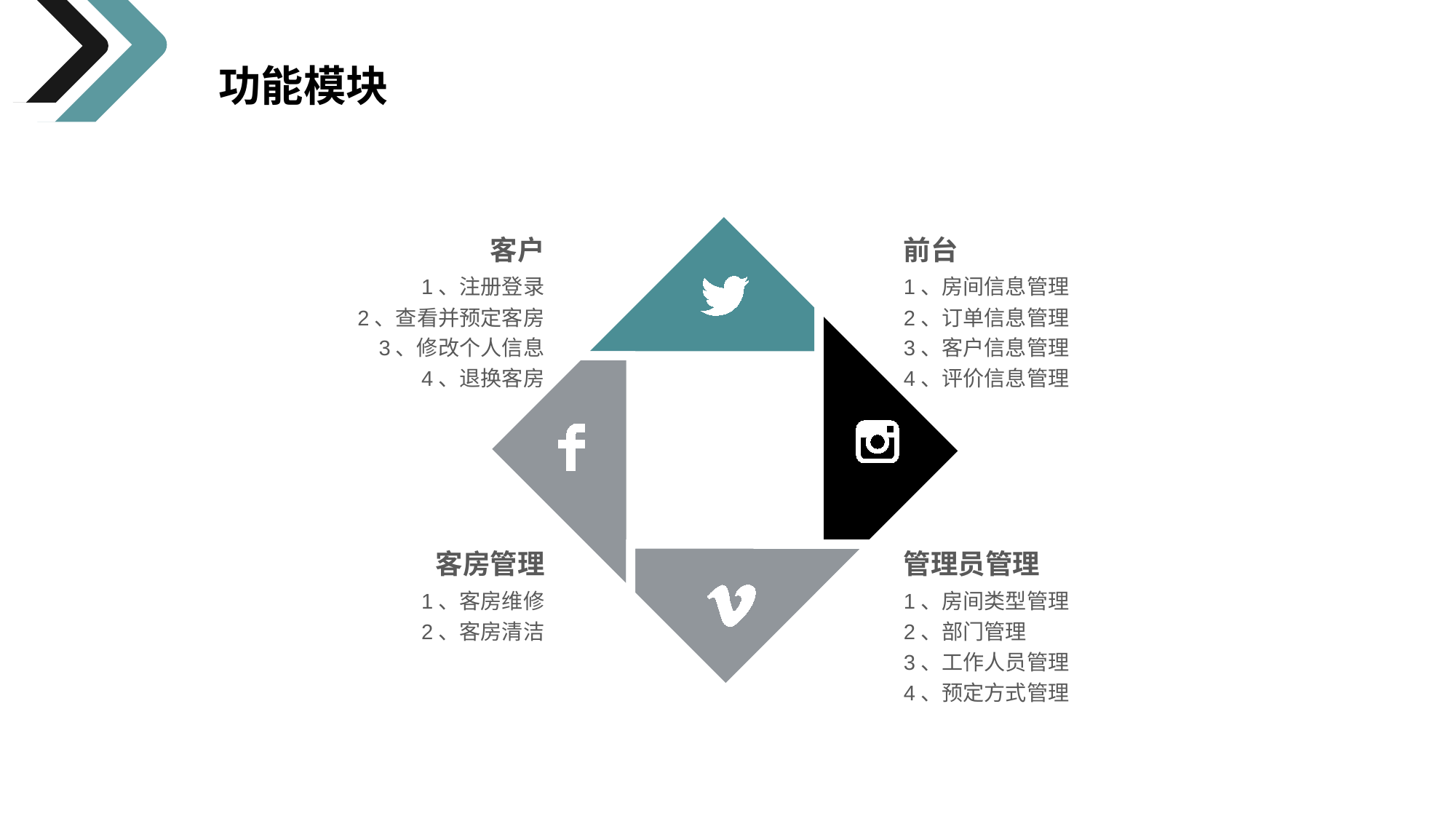

功能模块
客户
1、注册登录
   2、查看并预定客房
3、修改个人信息
4、退换客房
前台
1、房间信息管理
2、订单信息管理
3、客户信息管理
4、评价信息管理

客房管理
1、客房维修
2、客房清洁

管理员管理
1、房间类型管理
2、部门管理
3、工作人员管理
4、预定方式管理